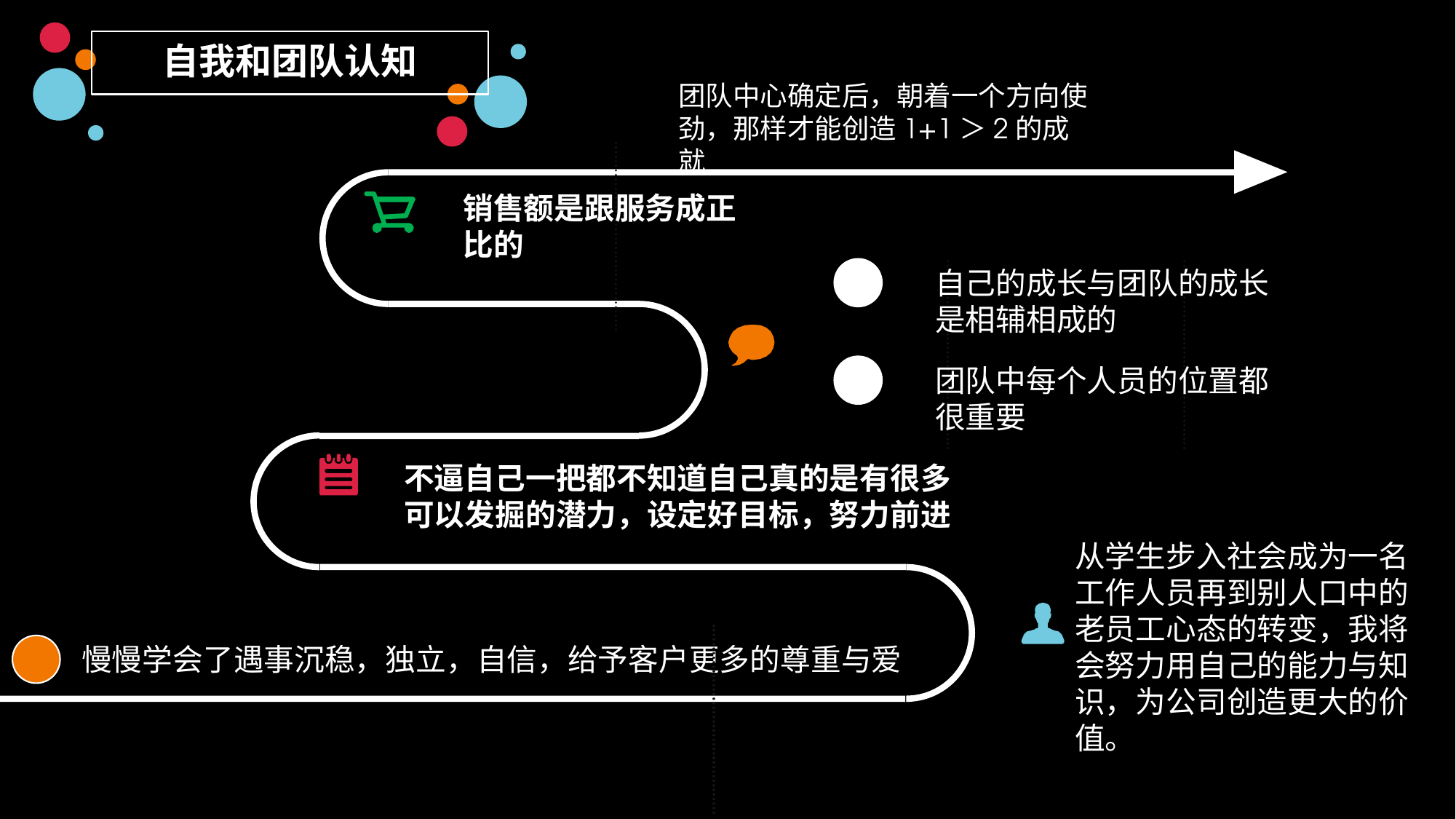

自我和团队认知
团队中心确定后，朝着一个方向使劲，那样才能创造1+1＞2的成就

销售额是跟服务成正比的

自己的成长与团队的成长是相辅相成的

团队中每个人员的位置都很重要

不逼自己一把都不知道自己真的是有很多可以发掘的潜力，设定好目标，努力前进
从学生步入社会成为一名工作人员再到别人口中的老员工心态的转变，我将会努力用自己的能力与知识，为公司创造更大的价值。

慢慢学会了遇事沉稳，独立，自信，给予客户更多的尊重与爱